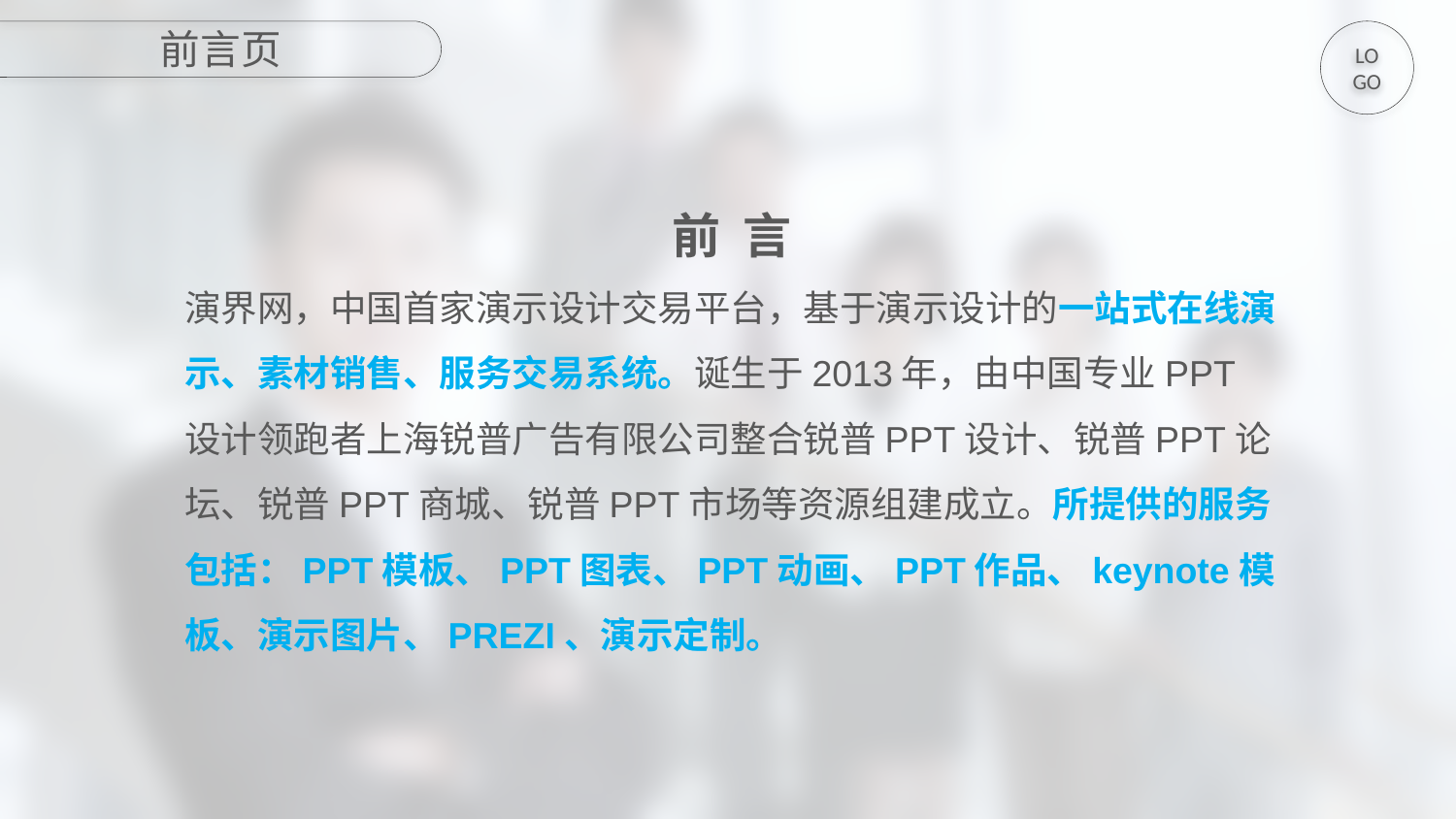

前言页

LOGO
前  言
演界网，中国首家演示设计交易平台，基于演示设计的一站式在线演示、素材销售、服务交易系统。诞生于2013年，由中国专业PPT设计领跑者上海锐普广告有限公司整合锐普PPT设计、锐普PPT论坛、锐普PPT商城、锐普PPT市场等资源组建成立。所提供的服务包括：PPT模板、PPT图表、PPT动画、PPT作品、keynote模板、演示图片、PREZI、演示定制。